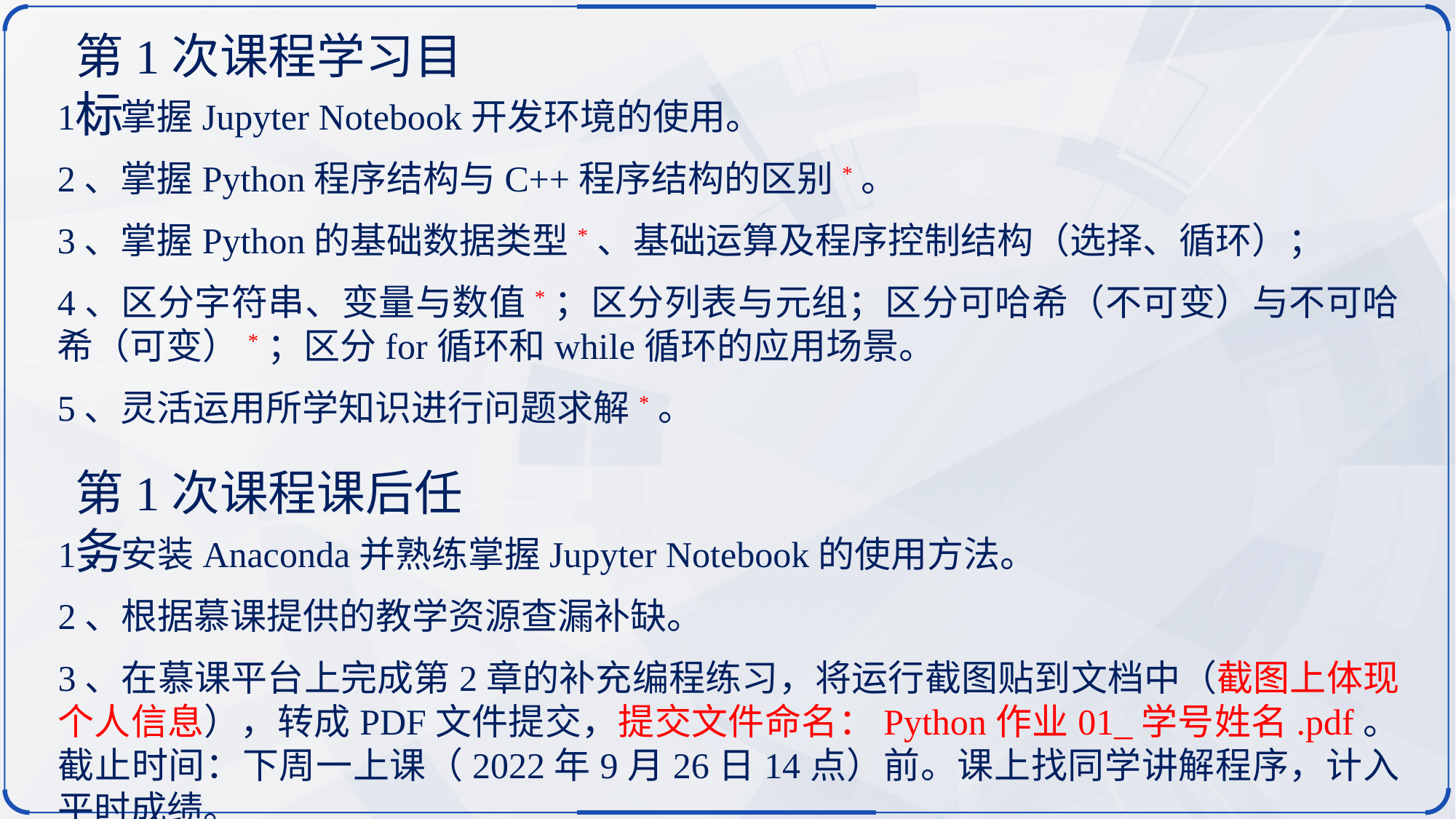

第1次课程学习目标
1、掌握Jupyter Notebook开发环境的使用。
2、掌握Python程序结构与C++程序结构的区别*。
3、掌握Python的基础数据类型*、基础运算及程序控制结构（选择、循环）；
4、区分字符串、变量与数值*；区分列表与元组；区分可哈希（不可变）与不可哈希（可变）*；区分for循环和while循环的应用场景。
5、灵活运用所学知识进行问题求解*。
第1次课程课后任务
1、安装Anaconda并熟练掌握Jupyter Notebook的使用方法。
2、根据慕课提供的教学资源查漏补缺。
3、在慕课平台上完成第2章的补充编程练习，将运行截图贴到文档中（截图上体现个人信息），转成PDF文件提交，提交文件命名：Python作业01_学号姓名.pdf。截止时间：下周一上课（2022年9月26日14点）前。课上找同学讲解程序，计入平时成绩。